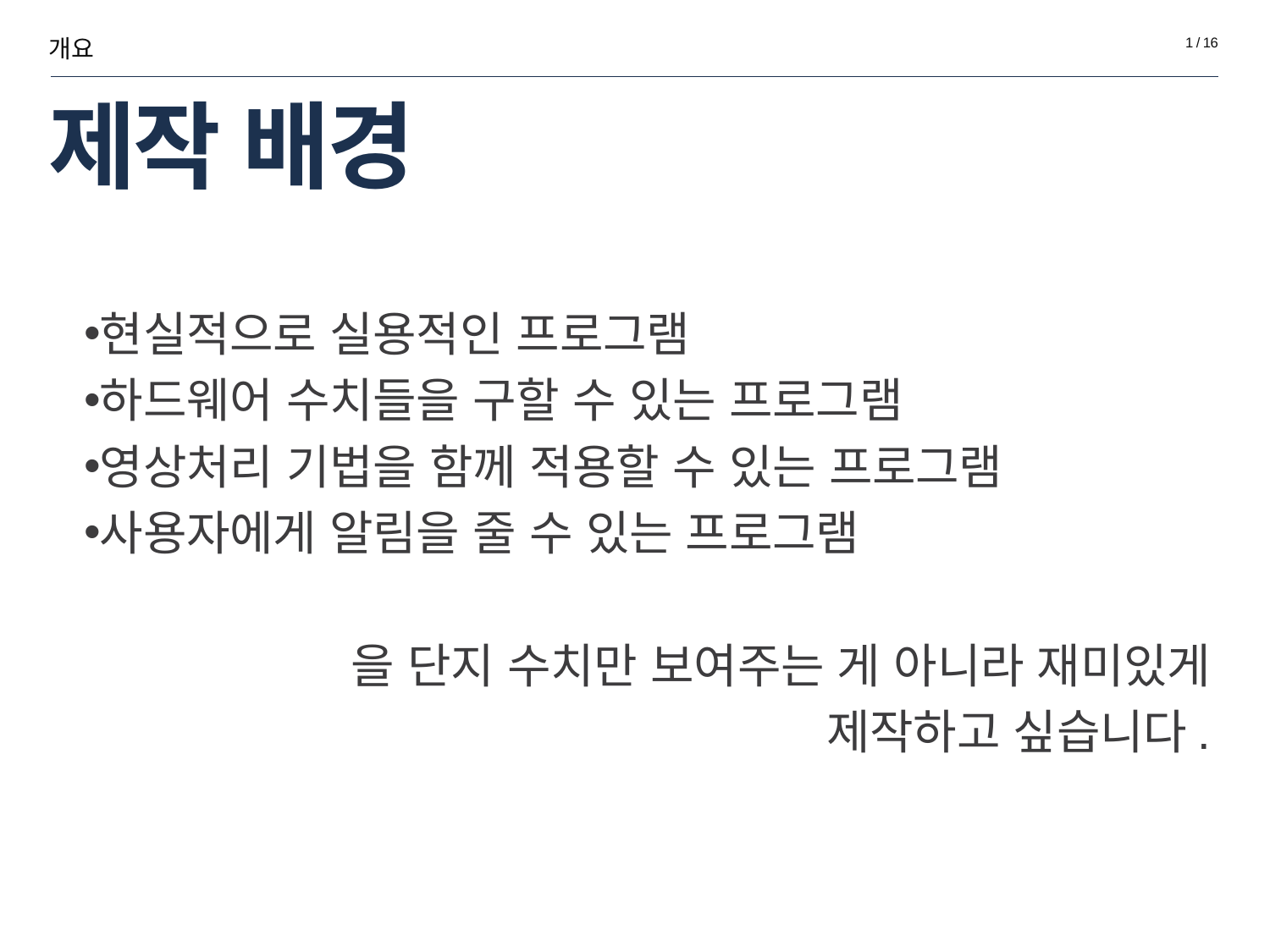

개요
1 / 16
# 제작 배경
현실적으로 실용적인 프로그램
하드웨어 수치들을 구할 수 있는 프로그램
영상처리 기법을 함께 적용할 수 있는 프로그램
사용자에게 알림을 줄 수 있는 프로그램

을 단지 수치만 보여주는 게 아니라 재미있게
제작하고 싶습니다.